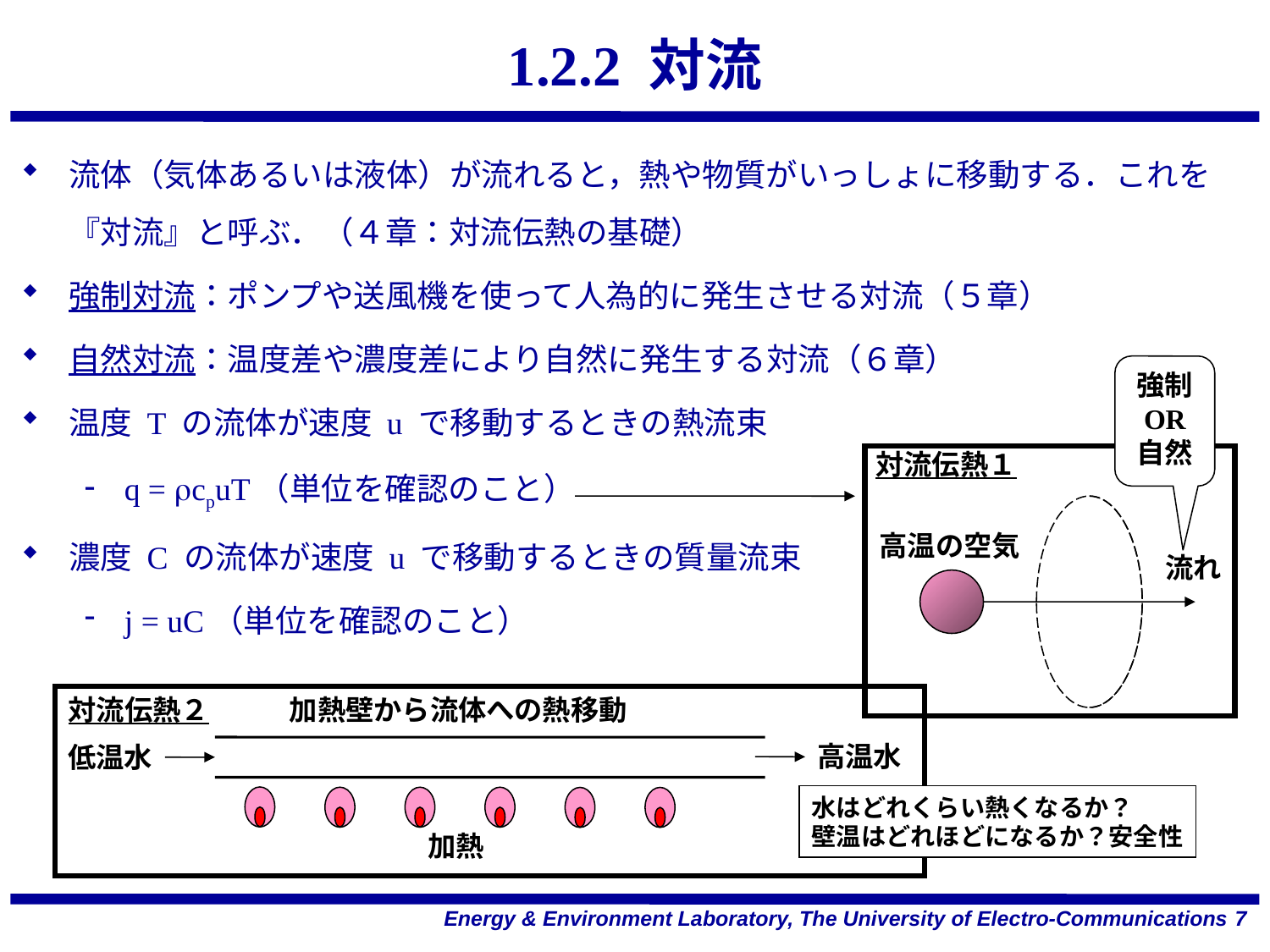

# 1.2.2 対流
流体（気体あるいは液体）が流れると，熱や物質がいっしょに移動する．これを『対流』と呼ぶ．（４章：対流伝熱の基礎）
強制対流：ポンプや送風機を使って人為的に発生させる対流（５章）
自然対流：温度差や濃度差により自然に発生する対流（６章）
温度 T の流体が速度 u で移動するときの熱流束
q = ρcpuT（単位を確認のこと）
濃度 C の流体が速度 u で移動するときの質量流束
j = uC（単位を確認のこと）
強制
OR
自然
対流伝熱１

高温の空気
流れ

対流伝熱２
加熱壁から流体への熱移動
高温水
低温水

水はどれくらい熱くなるか？
壁温はどれほどになるか？安全性

加熱